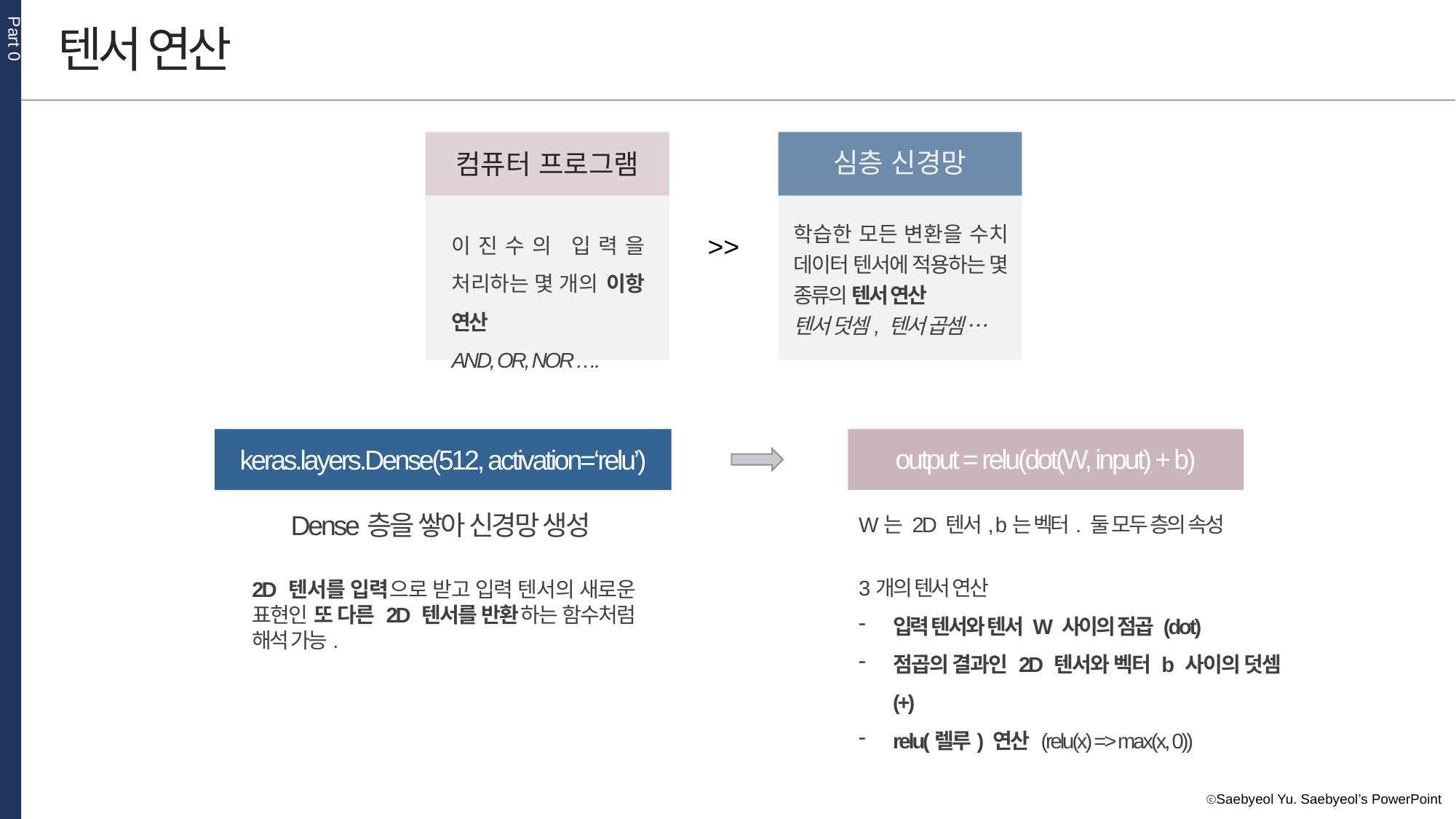

Part 0
텐서 연산

심층 신경망
컴퓨터 프로그램
학습한 모든 변환을 수치 데이터 텐서에 적용하는 몇 종류의 텐서 연산
텐서 덧셈, 텐서 곱셈 …
이진수의 입력을 처리하는 몇 개의 이항 연산
AND, OR, NOR ….
>>

output = relu(dot(W, input) + b)
keras.layers.Dense(512, activation=‘relu’)

Dense층을 쌓아 신경망 생성
W는 2D 텐서, b는 벡터. 둘 모두 층의 속성

3개의 텐서 연산
입력 텐서와 텐서 W 사이의 점곱 (dot)
점곱의 결과인 2D 텐서와 벡터 b 사이의 덧셈(+)
relu(렐루) 연산 (relu(x) => max(x, 0))
2D 텐서를 입력으로 받고 입력 텐서의 새로운 표현인 또 다른 2D 텐서를 반환하는 함수처럼 해석 가능.